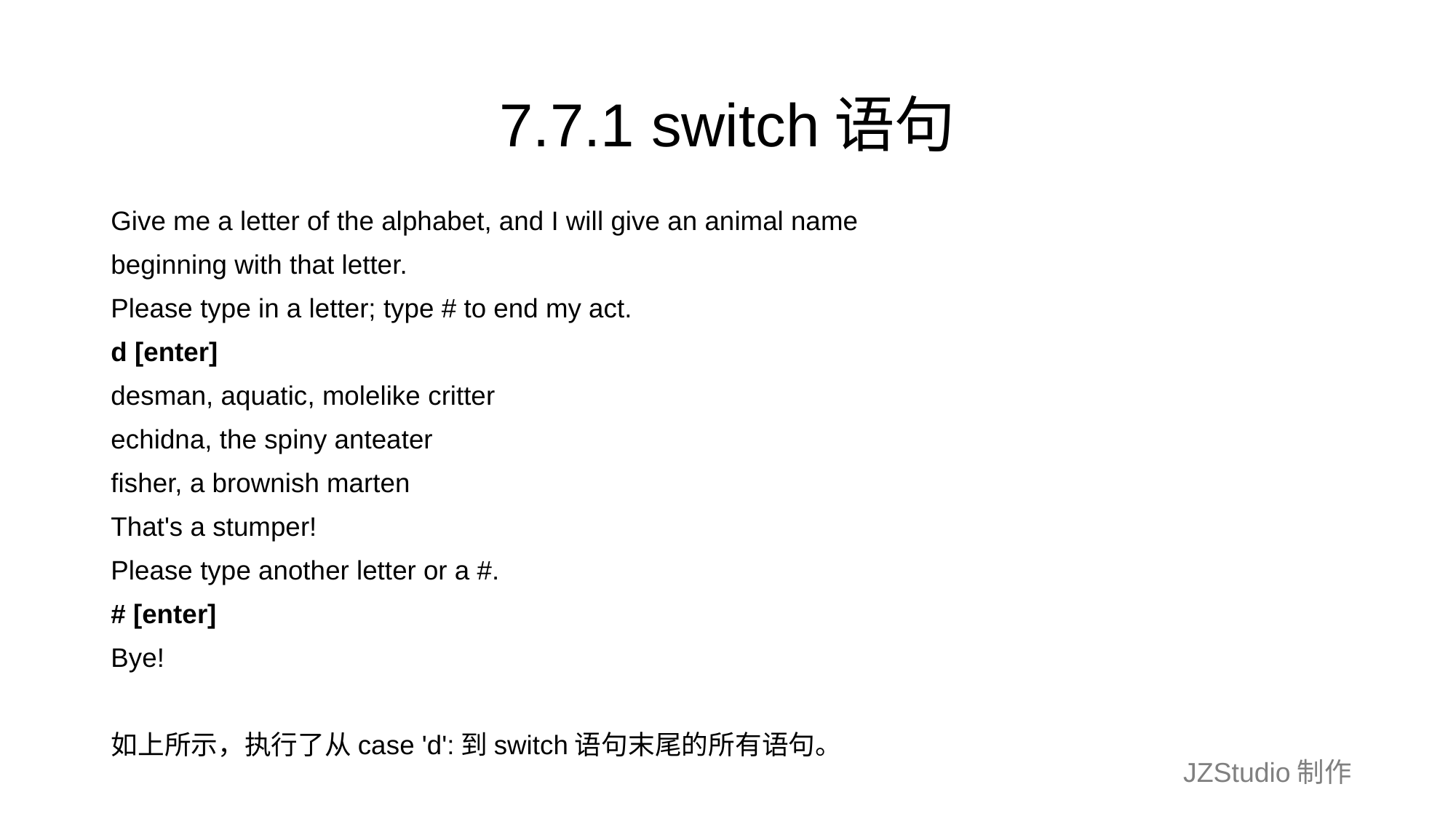

# 7.7.1 switch语句
Give me a letter of the alphabet, and I will give an animal name
beginning with that letter.
Please type in a letter; type # to end my act.
d [enter]
desman, aquatic, molelike critter
echidna, the spiny anteater
fisher, a brownish marten
That's a stumper!
Please type another letter or a #.
# [enter]
Bye!

如上所示，执行了从case 'd':到switch语句末尾的所有语句。